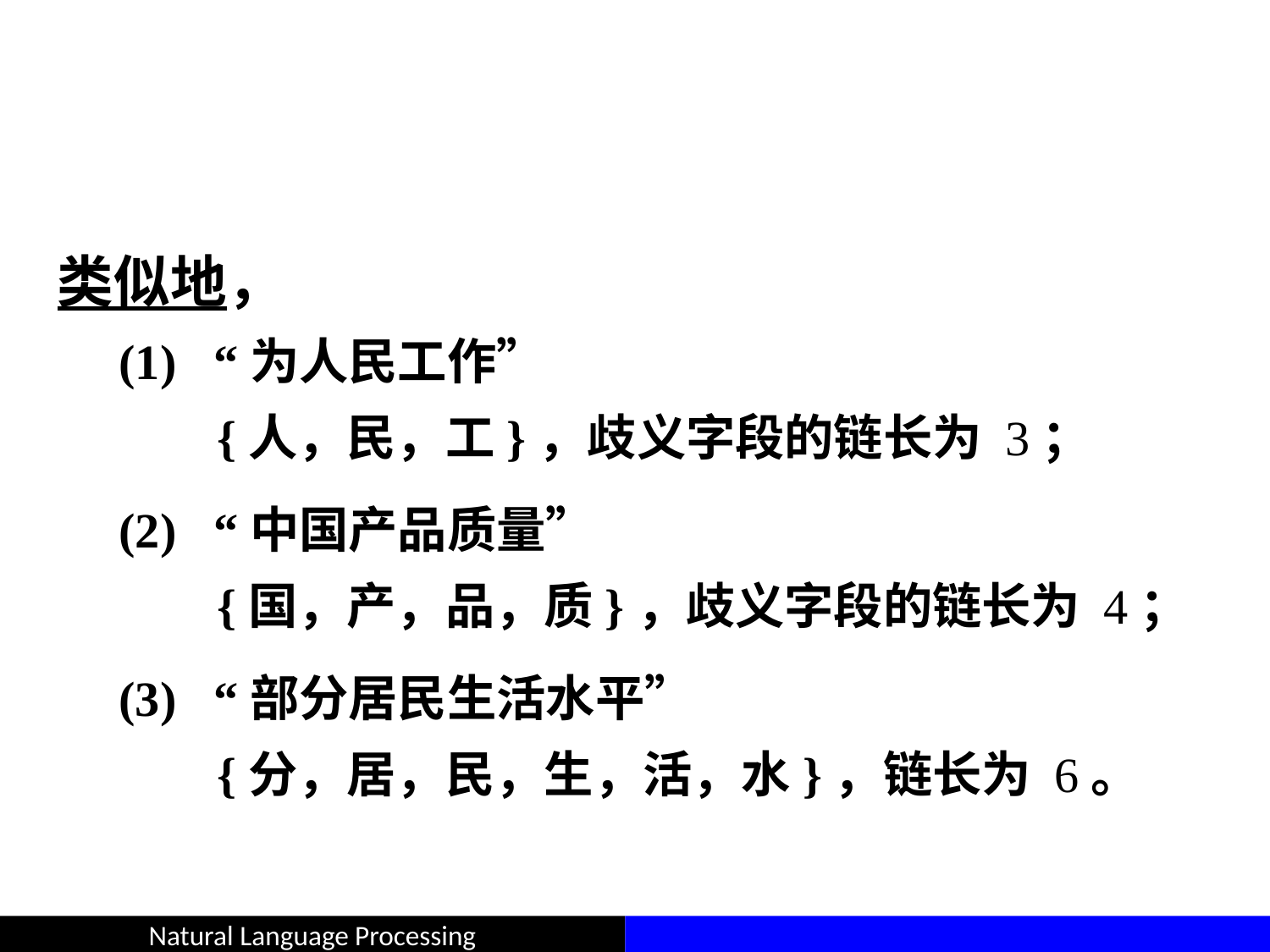

#
类似地，
     (1)   “为人民工作”
             {人，民，工}，歧义字段的链长为 3；
     (2)   “中国产品质量”
             {国，产，品，质}，歧义字段的链长为 4；
     (3)   “部分居民生活水平”
             {分，居，民，生，活，水}，链长为 6。